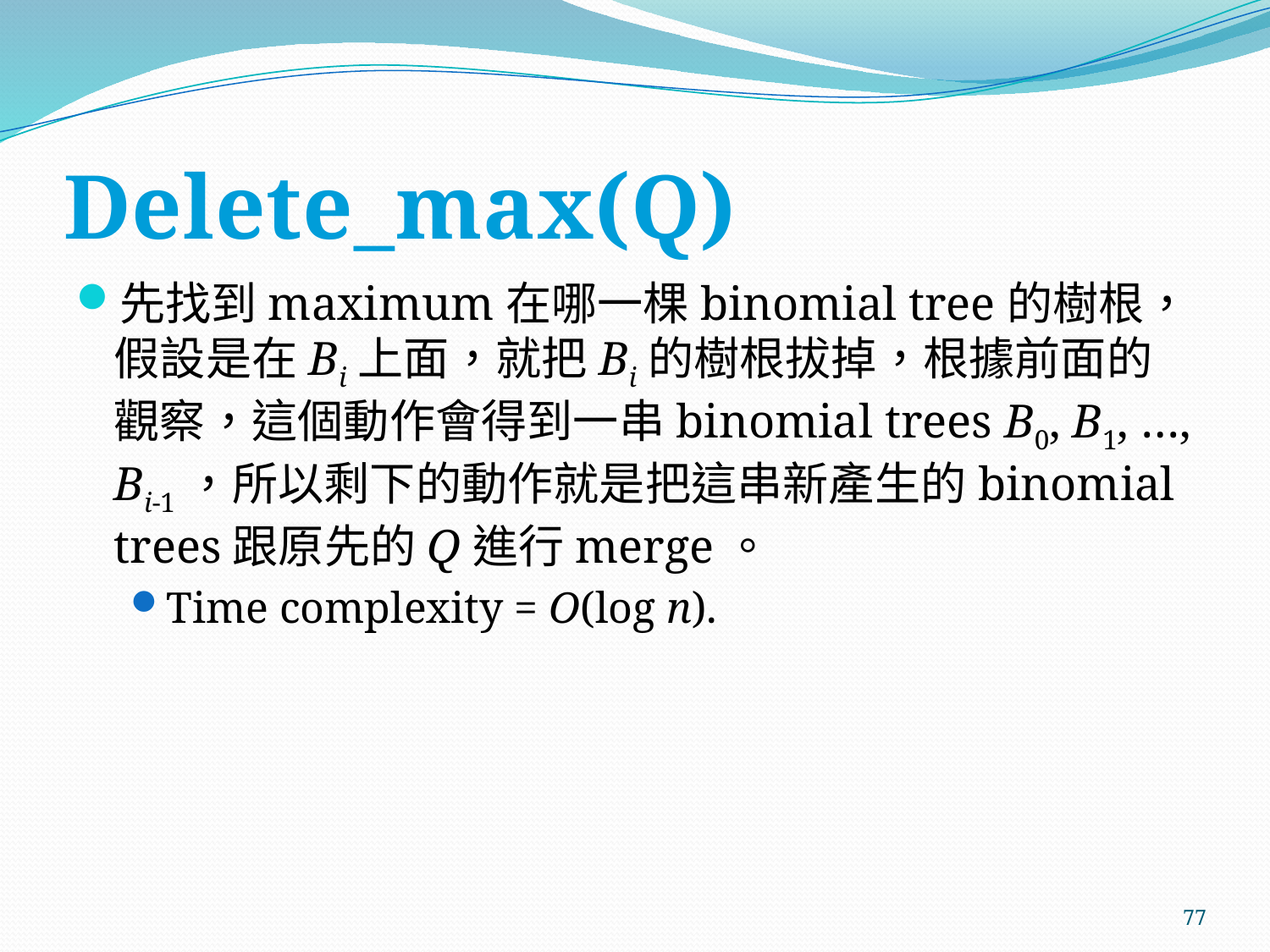

# Delete_max(Q)
先找到maximum在哪一棵binomial tree的樹根，假設是在Bi上面，就把Bi的樹根拔掉，根據前面的觀察，這個動作會得到一串binomial trees B0, B1, …, Bi-1，所以剩下的動作就是把這串新產生的binomial trees跟原先的Q進行merge。
Time complexity = O(log n).
77